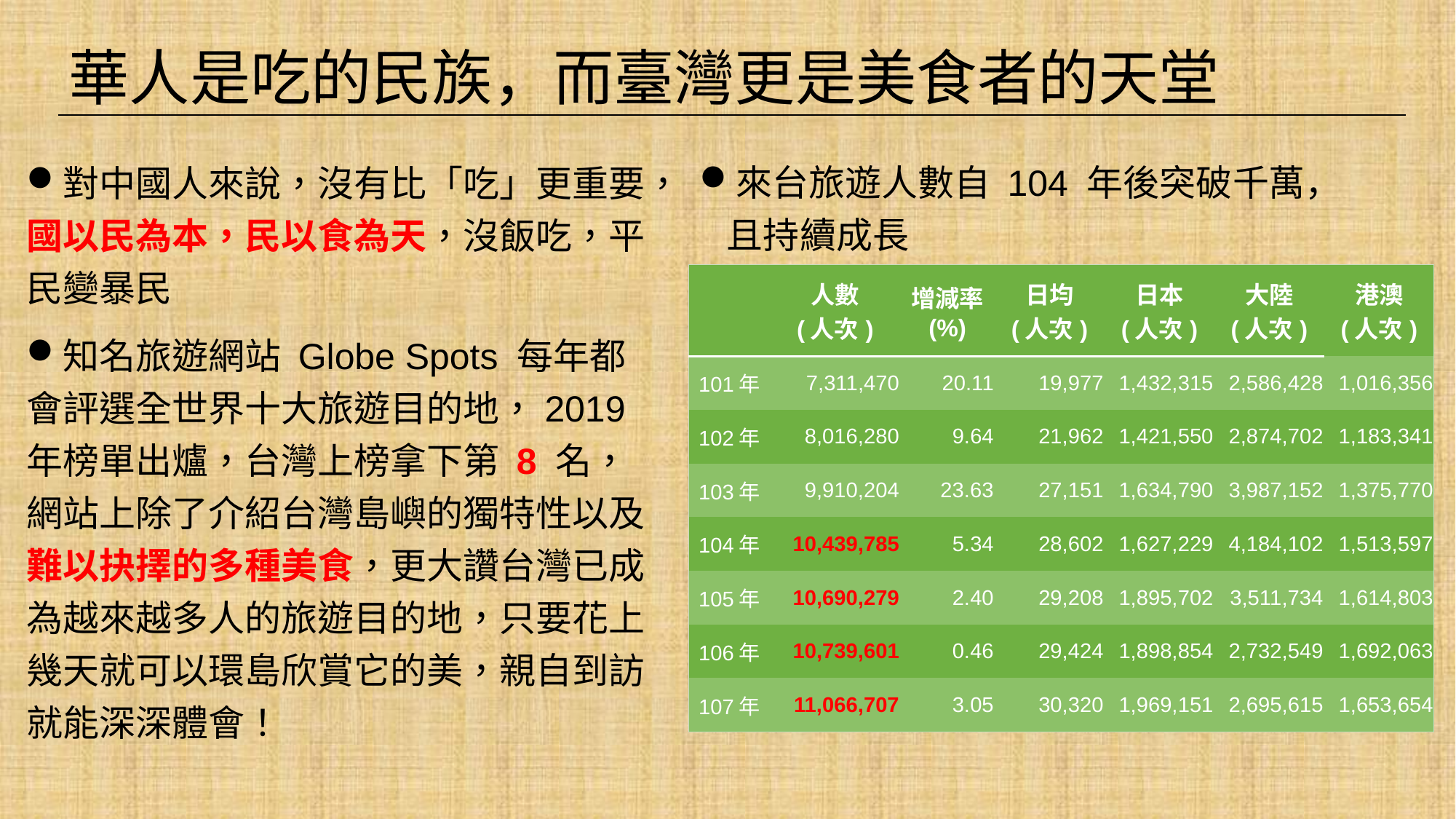

華人是吃的民族，而臺灣更是美食者的天堂

來台旅遊人數自 104 年後突破千萬，且持續成長

對中國人來說，沒有比「吃」更重要，國以民為本，民以食為天，沒飯吃，平民變暴民
知名旅遊網站 Globe Spots 每年都會評選全世界十大旅遊目的地，2019 年榜單出爐，台灣上榜拿下第 8 名，網站上除了介紹台灣島嶼的獨特性以及難以抉擇的多種美食，更大讚台灣已成為越來越多人的旅遊目的地，只要花上幾天就可以環島欣賞它的美，親自到訪就能深深體會！

|  | 人數 (人次) | 增減率 (%) | 日均 (人次) | 日本 (人次) | 大陸 (人次) | 港澳 (人次) |
| --- | --- | --- | --- | --- | --- | --- |
| 101年 | 7,311,470 | 20.11 | 19,977 | 1,432,315 | 2,586,428 | 1,016,356 |
| 102年 | 8,016,280 | 9.64 | 21,962 | 1,421,550 | 2,874,702 | 1,183,341 |
| 103年 | 9,910,204 | 23.63 | 27,151 | 1,634,790 | 3,987,152 | 1,375,770 |
| 104年 | 10,439,785 | 5.34 | 28,602 | 1,627,229 | 4,184,102 | 1,513,597 |
| 105年 | 10,690,279 | 2.40 | 29,208 | 1,895,702 | 3,511,734 | 1,614,803 |
| 106年 | 10,739,601 | 0.46 | 29,424 | 1,898,854 | 2,732,549 | 1,692,063 |
| 107年 | 11,066,707 | 3.05 | 30,320 | 1,969,151 | 2,695,615 | 1,653,654 |